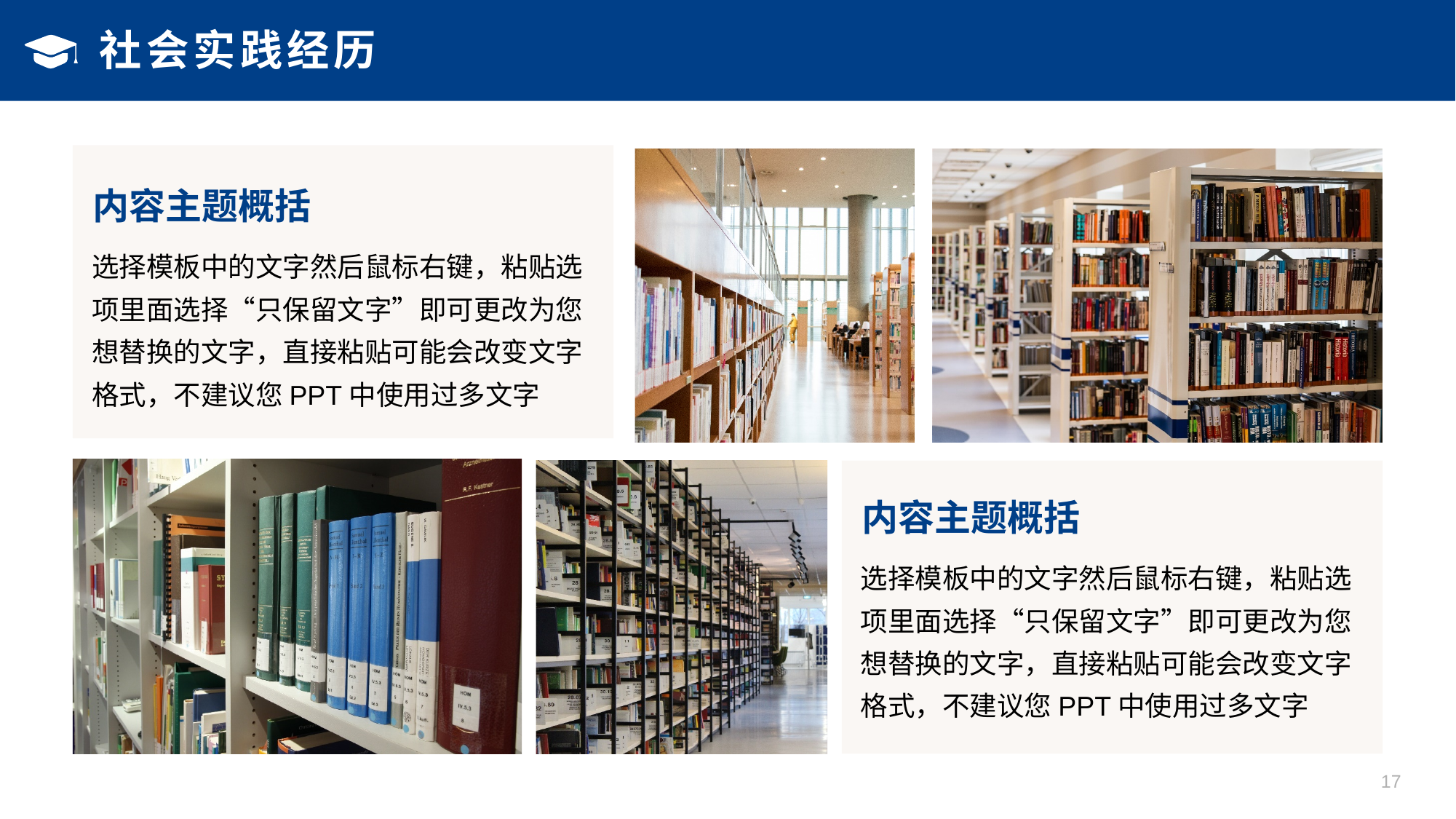

# 社会实践经历

内容主题概括
选择模板中的文字然后鼠标右键，粘贴选项里面选择“只保留文字”即可更改为您想替换的文字，直接粘贴可能会改变文字格式，不建议您PPT中使用过多文字

内容主题概括
选择模板中的文字然后鼠标右键，粘贴选项里面选择“只保留文字”即可更改为您想替换的文字，直接粘贴可能会改变文字格式，不建议您PPT中使用过多文字
17